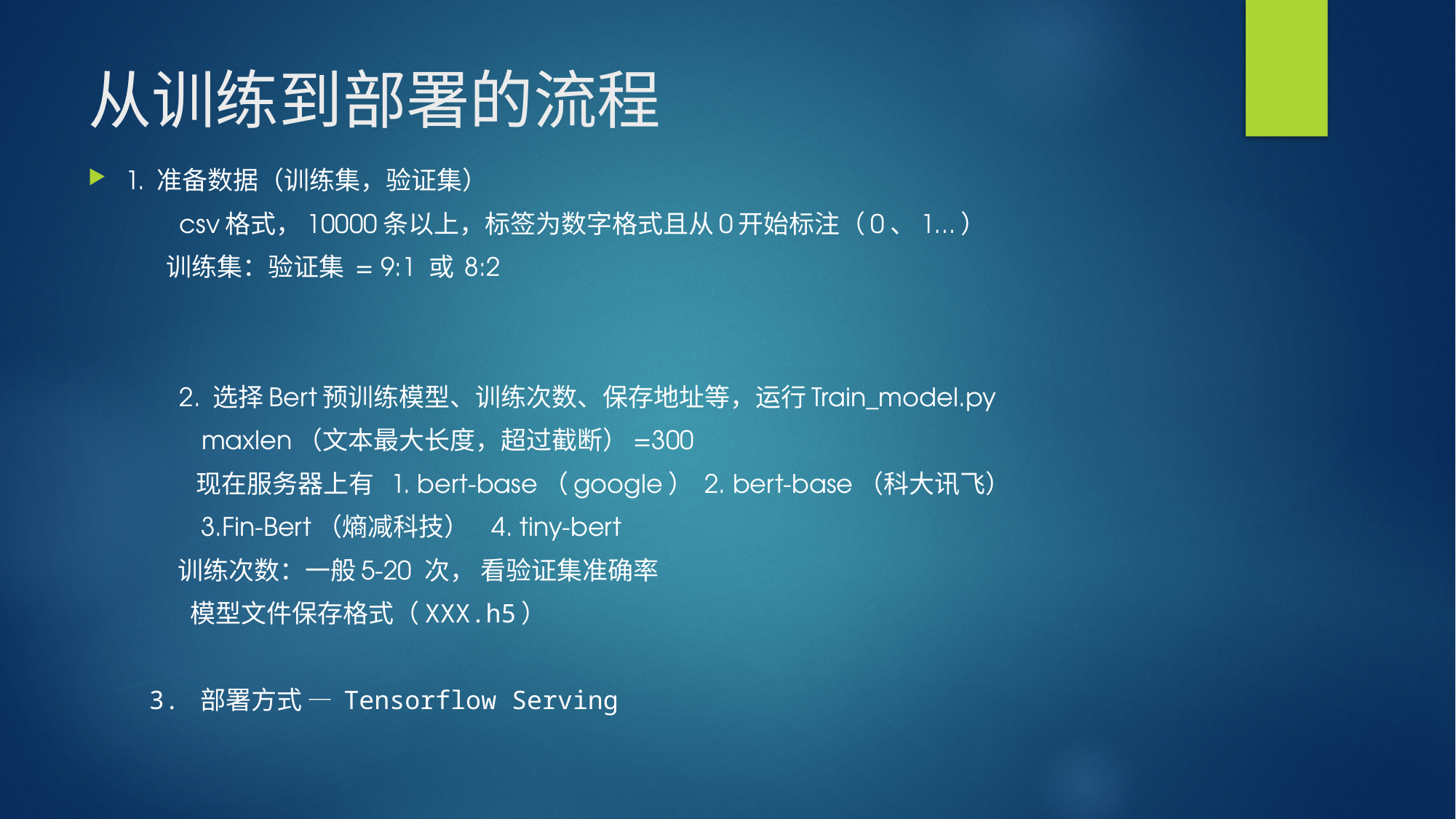

# 从训练到部署的流程
1. 准备数据（训练集，验证集）
		csv格式，10000条以上，标签为数字格式且从0开始标注（0、1…）
             训练集：验证集 = 9:1 或 8:2

	2. 选择Bert预训练模型、训练次数、保存地址等，运行Train_model.py
                maxlen（文本最大长度，超过截断）=300
		  现在服务器上有  1. bert-base（google） 2. bert-base（科大讯飞）
						   3.Fin-Bert（熵减科技）   4. tiny-bert
               训练次数：一般5-20 次， 看验证集准确率
		 模型文件保存格式（XXX.h5）

    3. 部署方式 — Tensorflow Serving